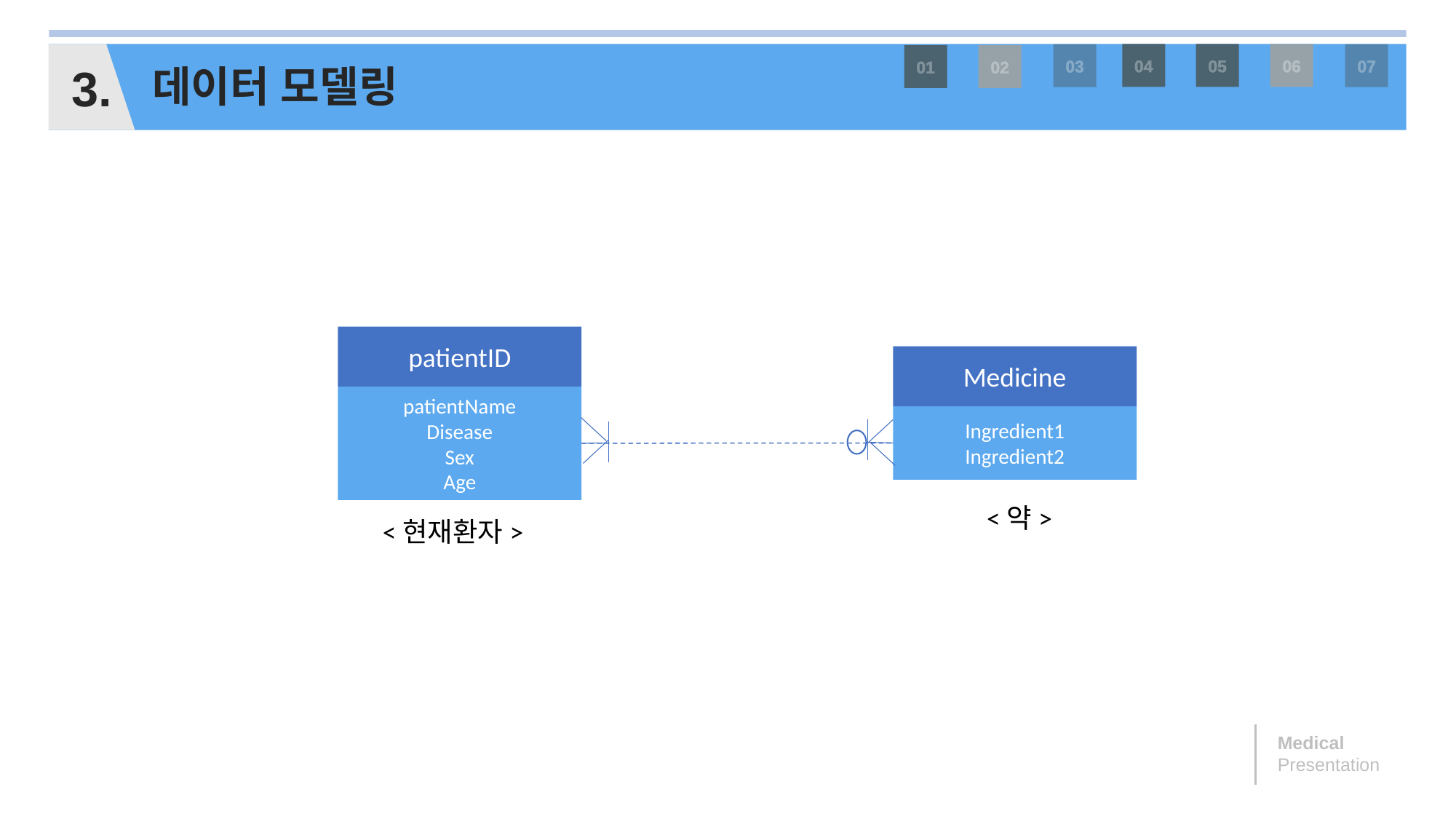

04
05
06

3.
03
07
01
02
데이터 모델링

patientID
patientName
Disease
Sex
Age
<현재환자>
Medicine
Ingredient1
Ingredient2
<약>